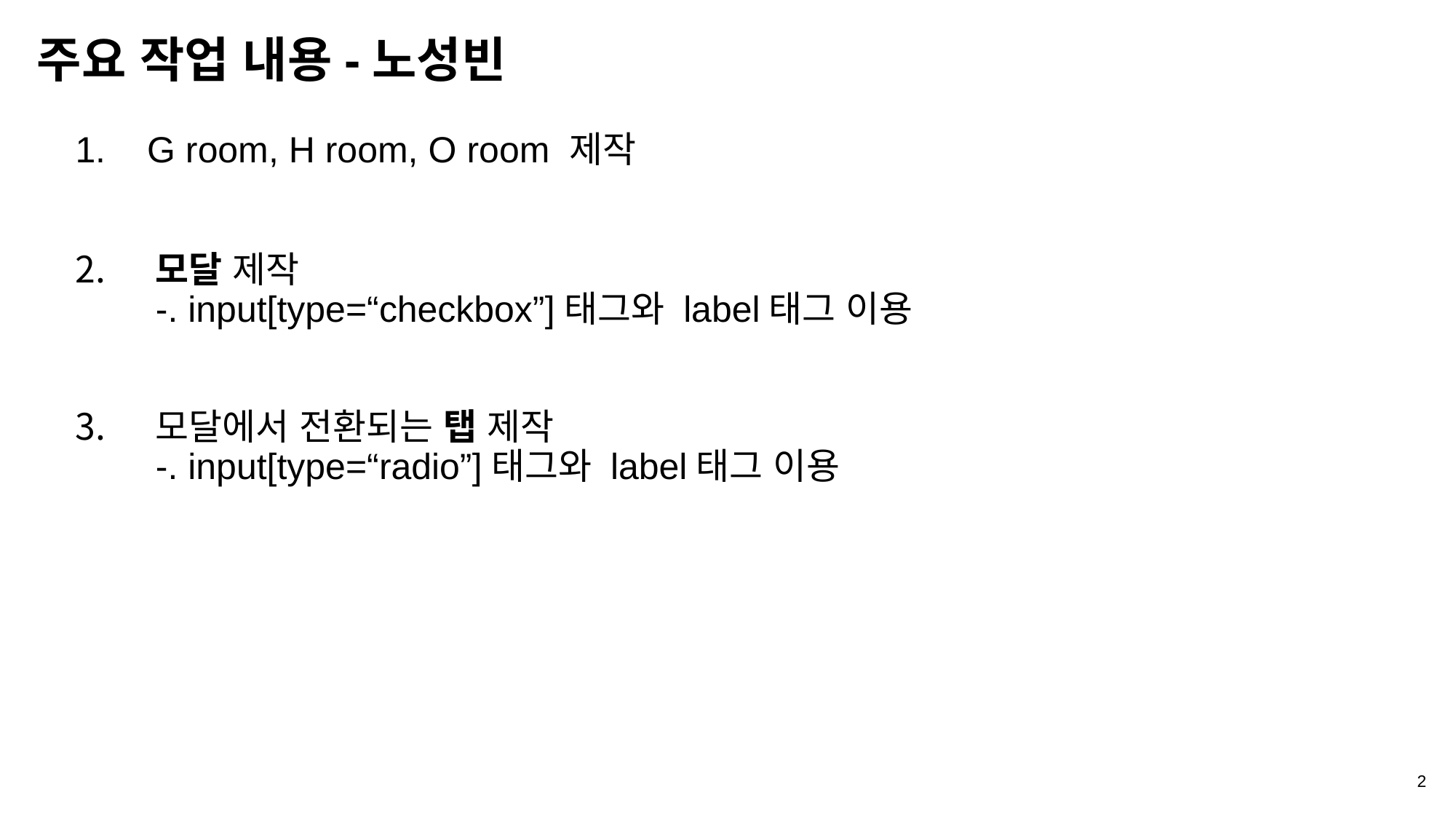

# 주요 작업 내용-노성빈
 G room, H room, O room 제작

 모달 제작
 -. input[type=“checkbox”]태그와 label태그 이용

 모달에서 전환되는 탭 제작
 -. input[type=“radio”]태그와 label태그 이용
2